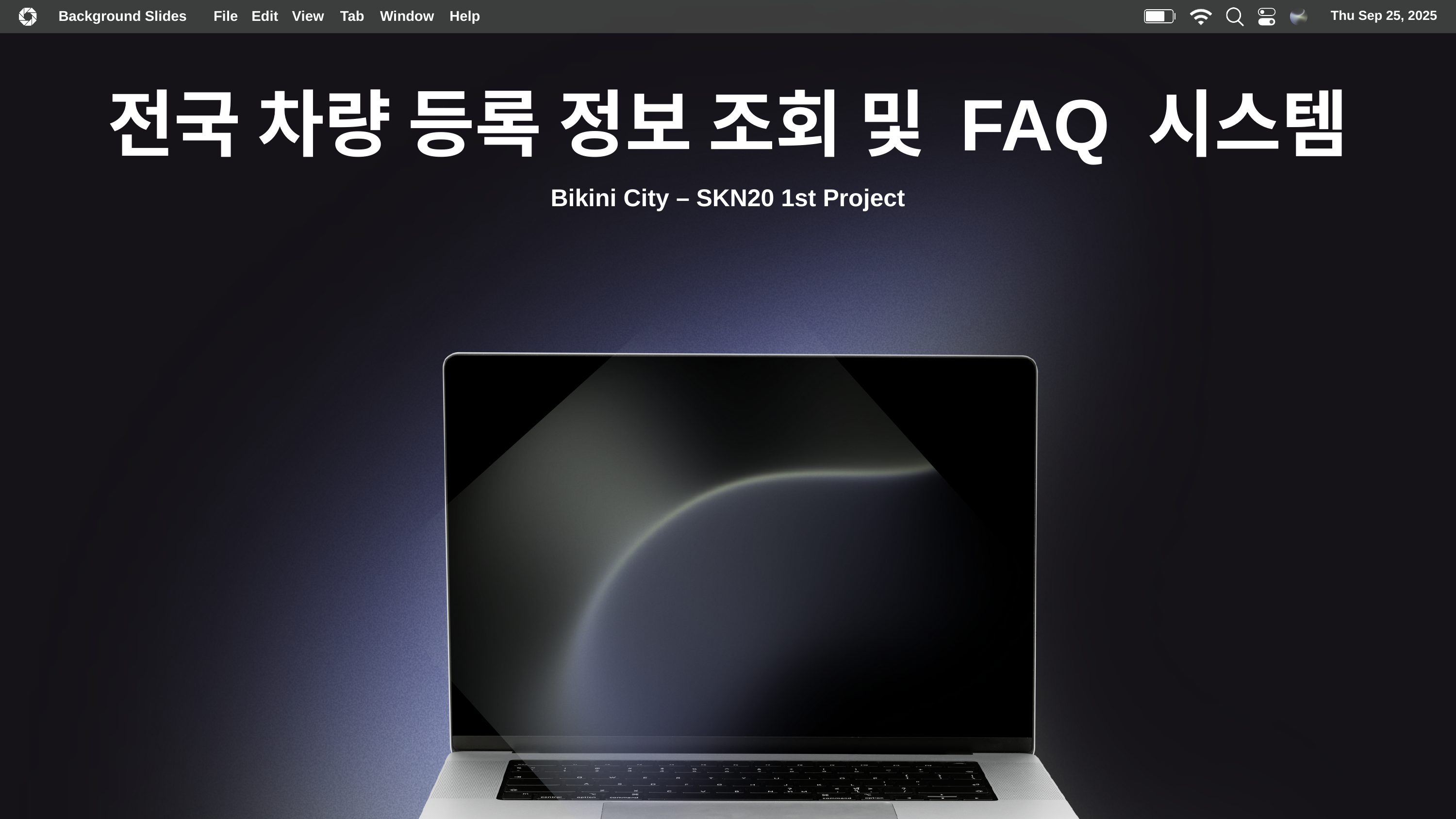

Thu Sep 25, 2025

Background Slides
File
Edit
View
Tab
Window
Help

전국 차량 등록 정보 조회 및 FAQ 시스템
Bikini City – SKN20 1st Project

Introduction

About Us

Our Products

Chapter Title

Chapter Title